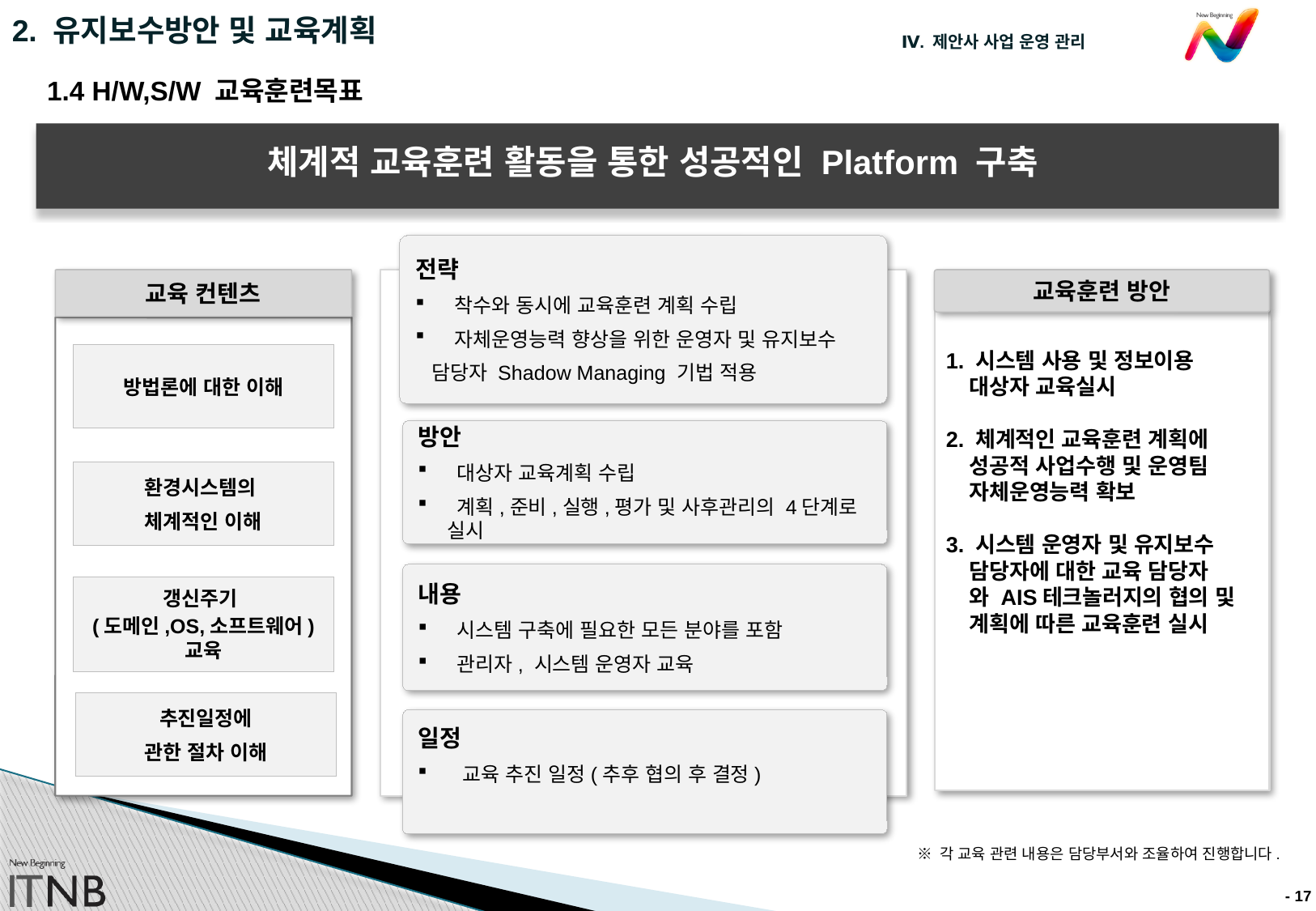

2. 유지보수방안 및 교육계획
1.4 H/W,S/W 교육훈련목표
체계적 교육훈련 활동을 통한 성공적인 Platform 구축
전략
 착수와 동시에 교육훈련 계획 수립
 자체운영능력 향상을 위한 운영자 및 유지보수
  담당자 Shadow Managing 기법 적용

교육 컨텐츠
교육훈련 방안

1. 시스템 사용 및 정보이용
   대상자 교육실시

2. 체계적인 교육훈련 계획에
   성공적 사업수행 및 운영팀
   자체운영능력 확보

3. 시스템 운영자 및 유지보수
   담당자에 대한 교육 담당자
   와 AIS테크놀러지의 협의 및
   계획에 따른 교육훈련 실시
방법론에 대한 이해
방안
 대상자 교육계획 수립
 계획,준비,실행,평가 및 사후관리의 4단계로 실시
환경시스템의
체계적인 이해
내용
 시스템 구축에 필요한 모든 분야를 포함
 관리자, 시스템 운영자 교육
갱신주기
(도메인,OS,소프트웨어) 교육
추진일정에
관한 절차 이해
일정
  교육 추진 일정(추후 협의 후 결정)

※ 각 교육 관련 내용은 담당부서와 조율하여 진행합니다.